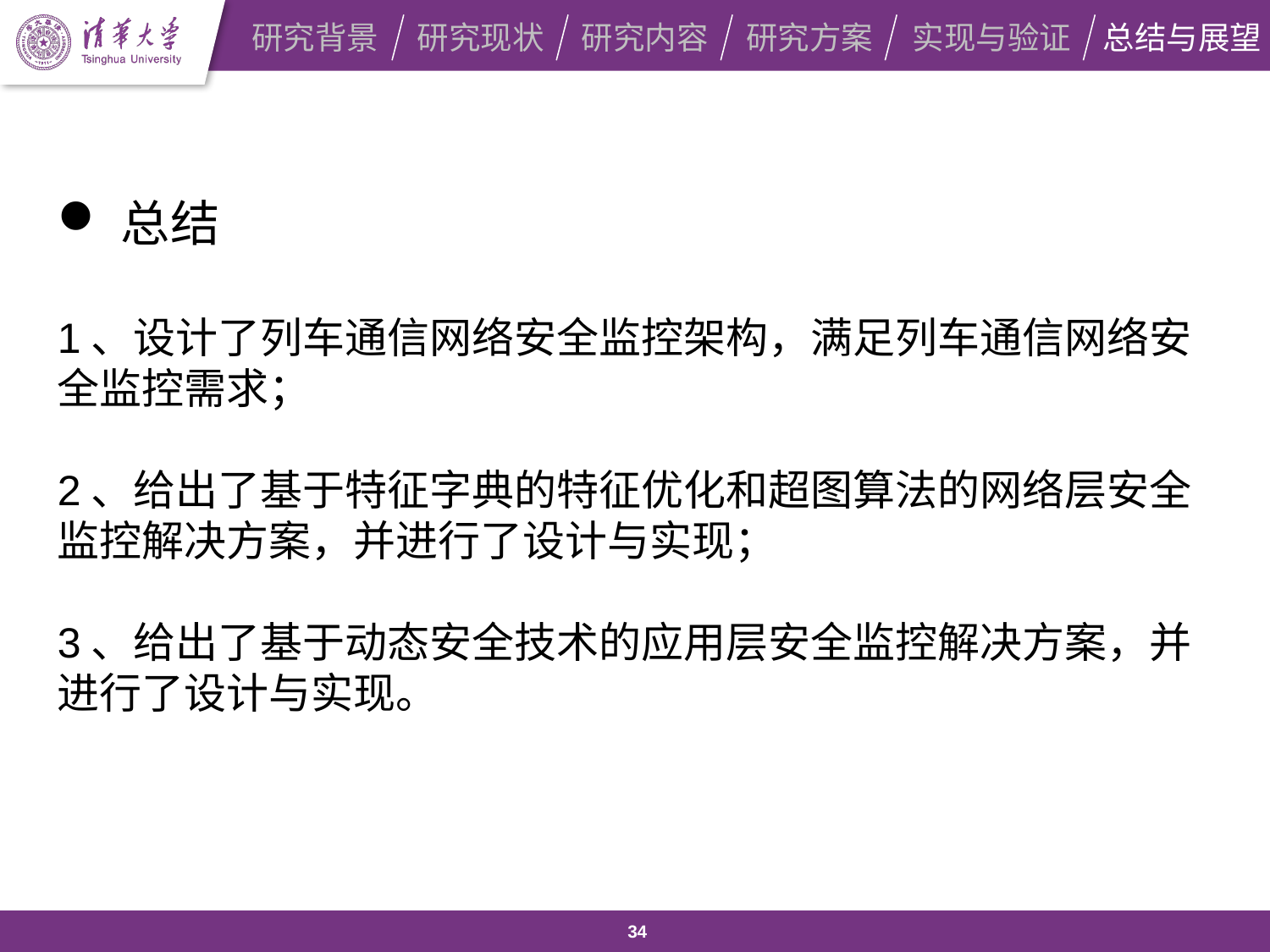

研究背景
研究现状
研究内容
研究方案
实现与验证
总结与展望
总结

1、设计了列车通信网络安全监控架构，满足列车通信网络安全监控需求；

2、给出了基于特征字典的特征优化和超图算法的网络层安全监控解决方案，并进行了设计与实现；

3、给出了基于动态安全技术的应用层安全监控解决方案，并进行了设计与实现。